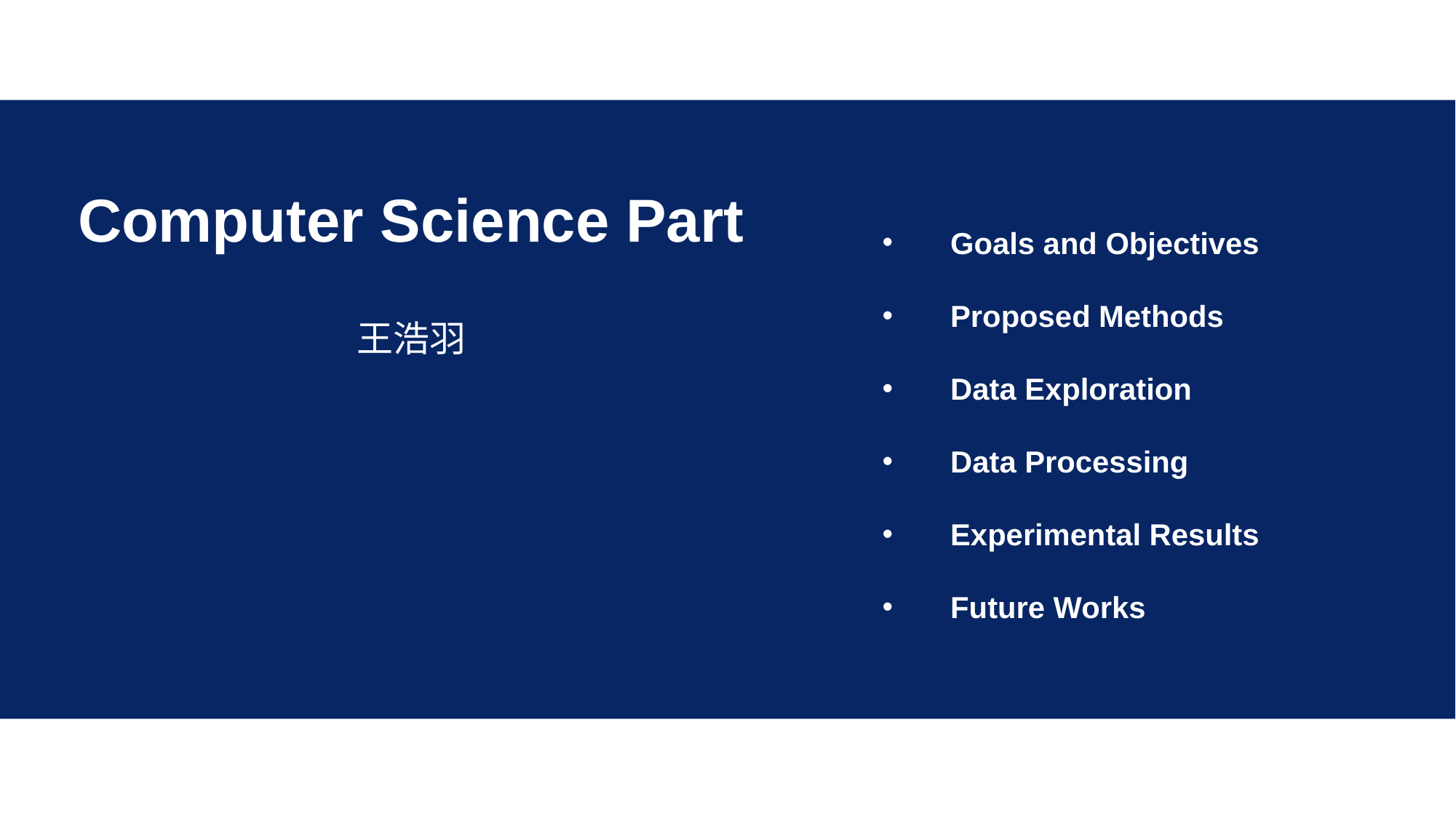

# Computer Science Part 王浩羽
Goals and Objectives
Proposed Methods
Data Exploration
Data Processing
Experimental Results
Future Works